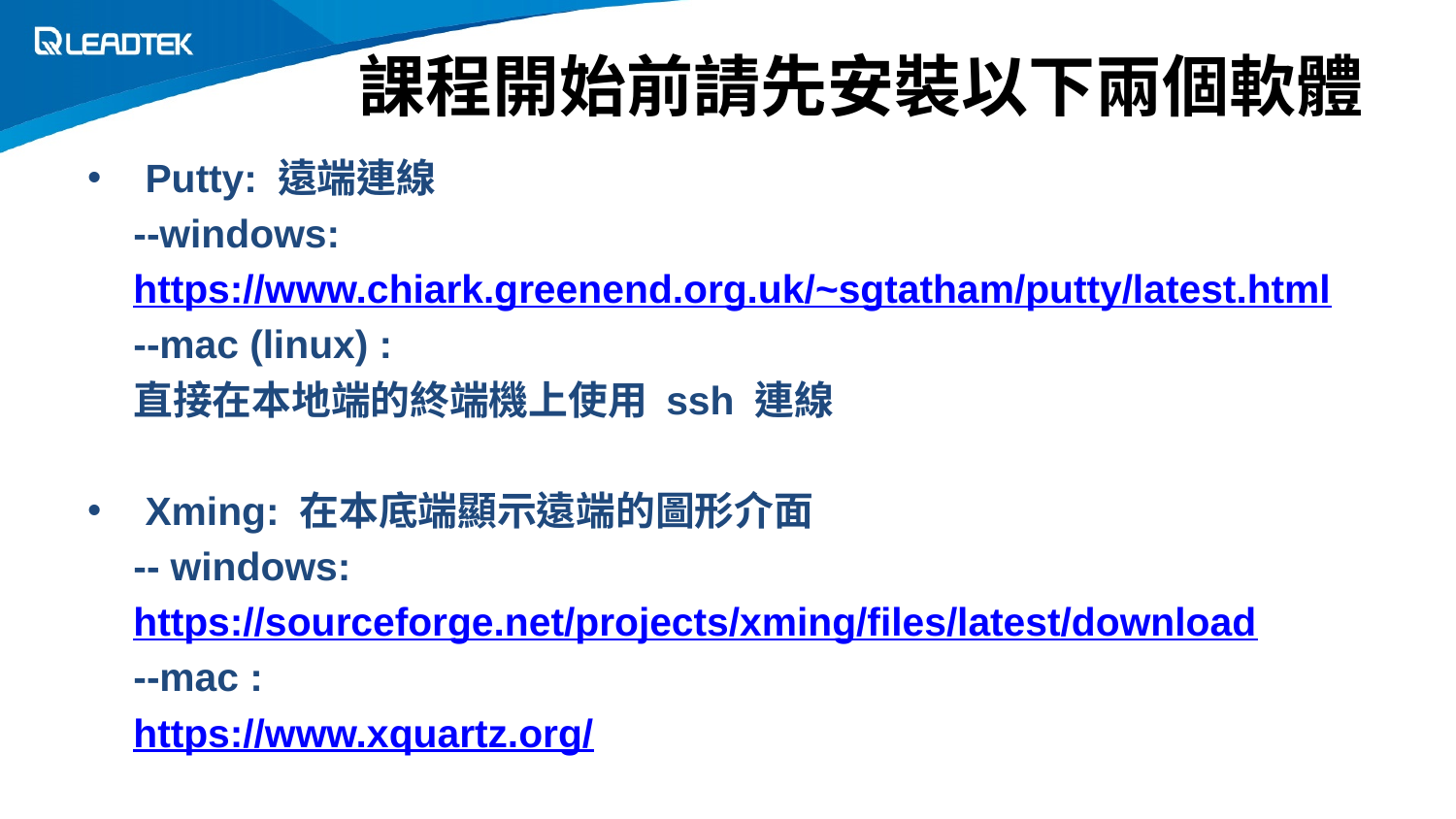

# 課程開始前請先安裝以下兩個軟體
Putty: 遠端連線
--windows:
https://www.chiark.greenend.org.uk/~sgtatham/putty/latest.html
--mac (linux) :
直接在本地端的終端機上使用 ssh 連線

Xming: 在本底端顯示遠端的圖形介面
-- windows:
https://sourceforge.net/projects/xming/files/latest/download
--mac :
https://www.xquartz.org/